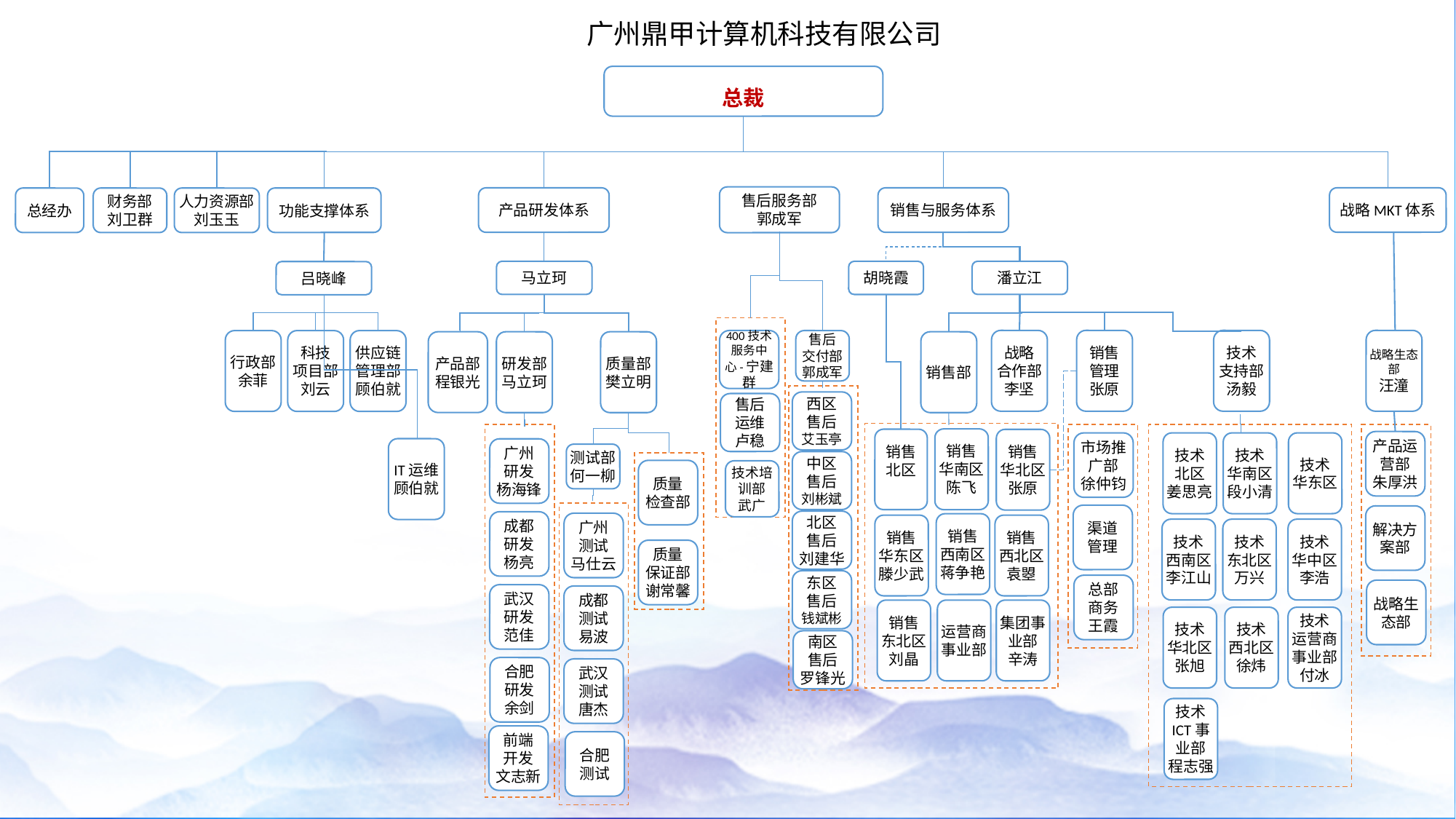

广州鼎甲计算机科技有限公司
总裁

售后服务部
郭成军

战略MKT体系

产品研发体系

销售与服务体系
总经办
财务部
刘卫群
人力资源部
刘玉玉
功能支撑体系
马立珂
潘立江
胡晓霞
吕晓峰

战略
合作部
李坚
销售
管理
张原
技术
支持部
汤毅
战略生态部
汪潼
400技术服务中心-宁建群
售后
交付部
郭成军
行政部
余菲
科技
项目部
刘云
供应链管理部
顾伯就
产品部
程银光
研发部
马立珂
质量部
樊立明
销售部

西区
售后
艾玉亭
售后
运维
卢稳

销售
华南区
陈飞
销售
北区

销售
华北区
张原
产品运营部
朱厚洪
技术
北区
姜思亮
技术
华南区
段小清

技术
华东区

市场推广部
徐仲钧
IT运维
顾伯就

广州
研发
杨海锋

测试部
何一柳
中区
售后
刘彬斌

质量
检查部
技术培训部
武广

渠道
管理

解决方案部

北区
售后
刘建华

成都
研发
杨亮

广州
测试
马仕云
销售
西南区
蒋争艳
销售
华东区
滕少武
销售
西北区
袁曌
技术
西南区
李江山
技术
东北区
万兴
技术
华中区
李浩
质量
保证部
谢常馨
东区
售后
钱斌彬
总部
商务
王霞

战略生态部

武汉
研发
范佳

成都
测试
易波
运营商事业部
集团事业部
辛涛
销售
东北区
刘晶
技术
华北区
张旭
技术
西北区
徐炜
技术
运营商事业部
付冰
南区
售后
罗锋光

合肥
研发
余剑

武汉
测试
唐杰

技术
ICT事业部
程志强
前端
开发
文志新

合肥
测试